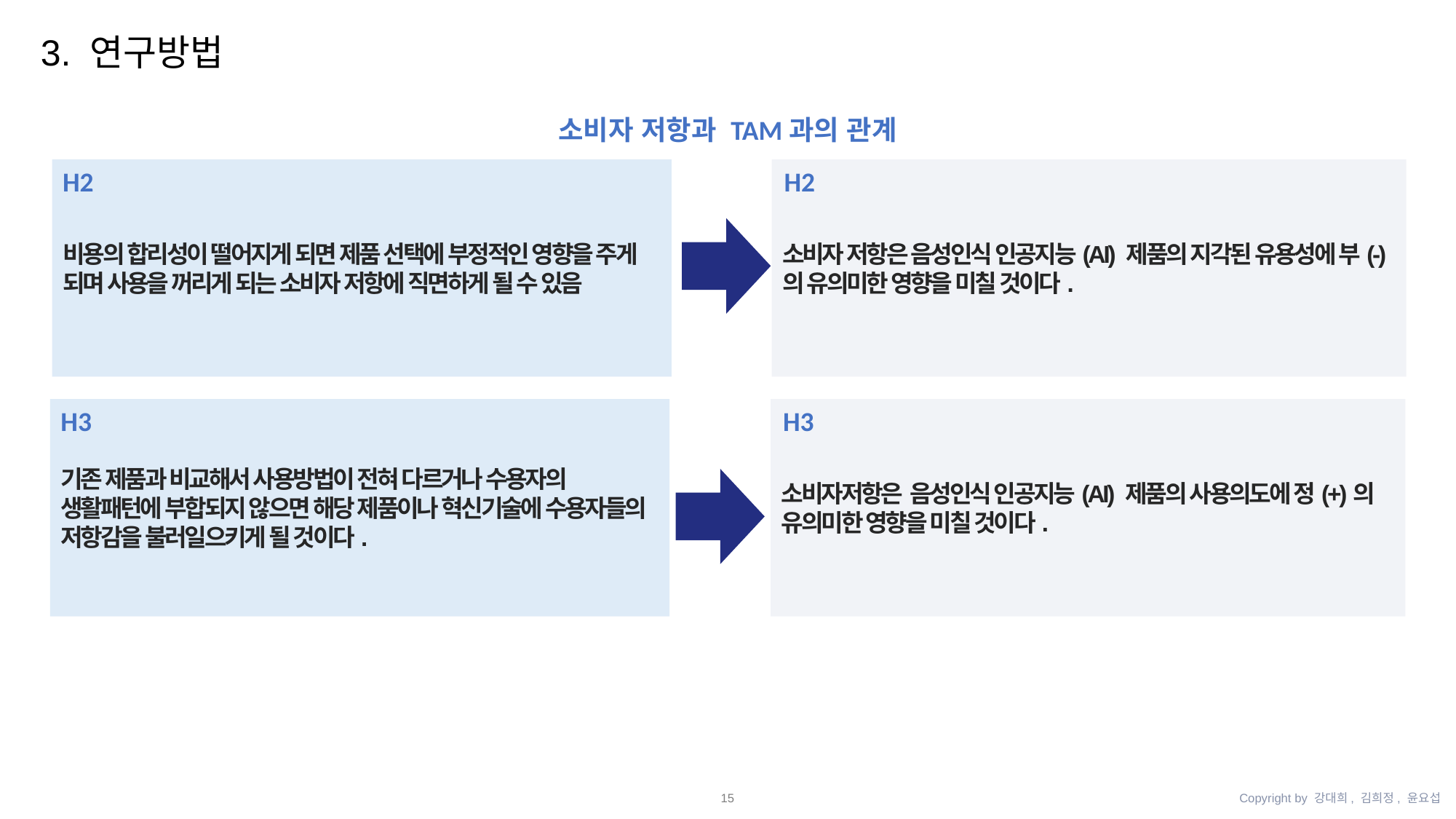

3. 연구방법
소비자 저항과 TAM과의 관계
비용의 합리성이 떨어지게 되면 제품 선택에 부정적인 영향을 주게 되며 사용을 꺼리게 되는 소비자 저항에 직면하게 될 수 있음
H2
소비자 저항은 음성인식 인공지능(AI) 제품의 지각된 유용성에 부(-)의 유의미한 영향을 미칠 것이다.
H2

기존 제품과 비교해서 사용방법이 전혀 다르거나 수용자의 생활패턴에 부합되지 않으면 해당 제품이나 혁신기술에 수용자들의 저항감을 불러일으키게 될 것이다.
H3
소비자저항은  음성인식 인공지능(AI) 제품의 사용의도에 정(+)의 유의미한 영향을 미칠 것이다.
H3